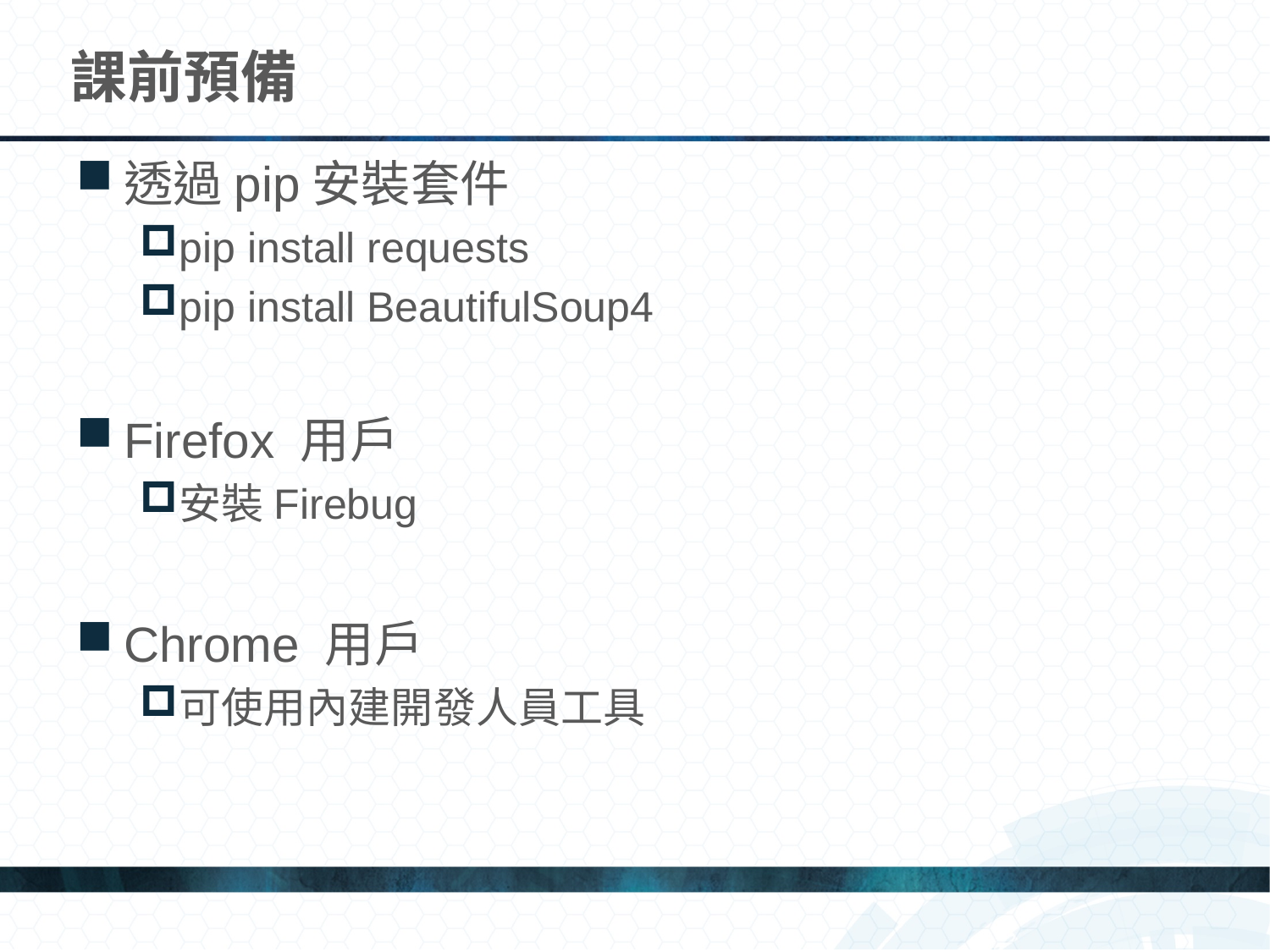

# 課前預備
透過pip安裝套件
pip install requests
pip install BeautifulSoup4

Firefox 用戶
安裝Firebug

Chrome 用戶
可使用內建開發人員工具